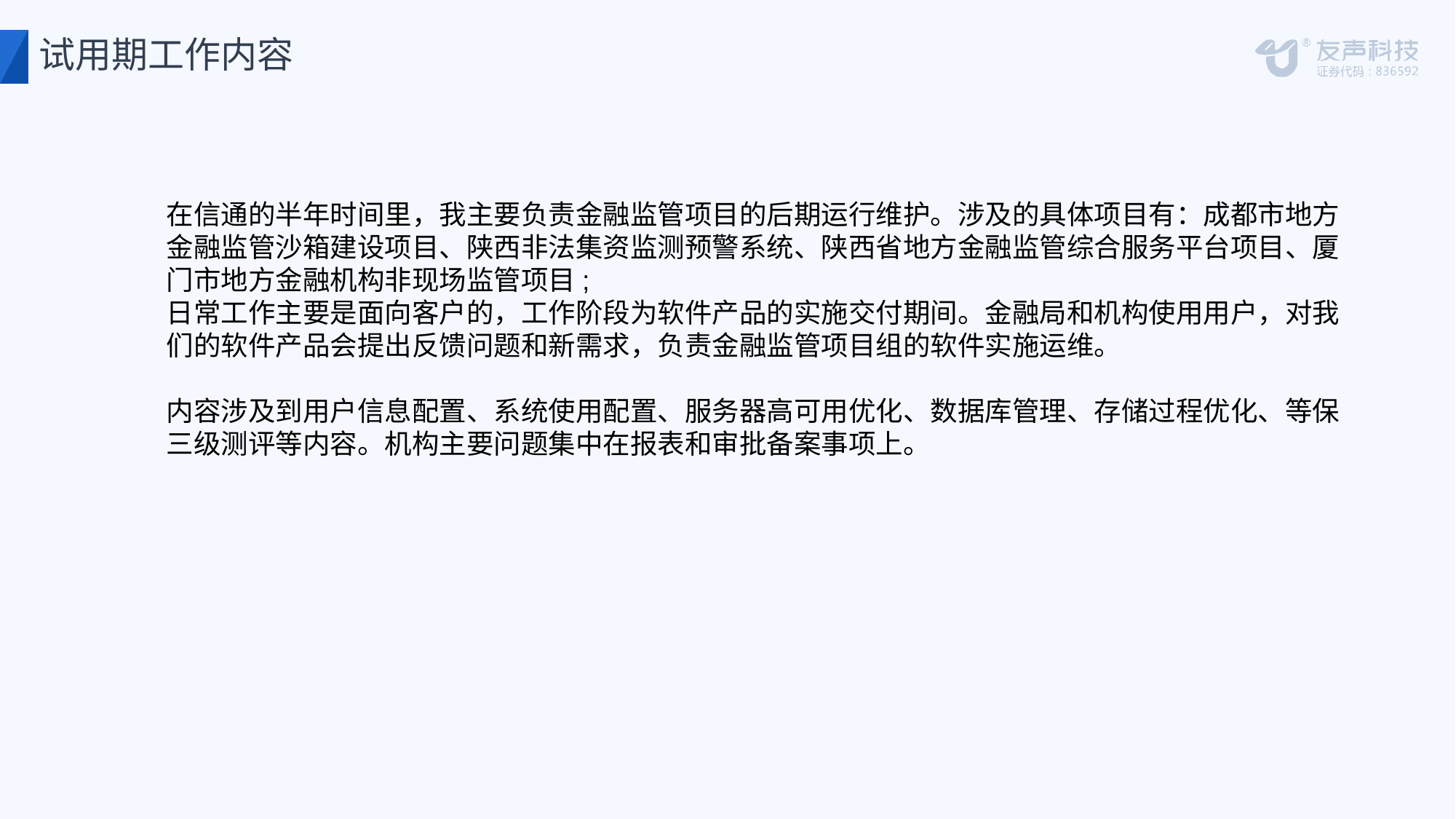

试用期工作内容
在信通的半年时间里，我主要负责金融监管项目的后期运行维护。涉及的具体项目有：成都市地方金融监管沙箱建设项目、陕西非法集资监测预警系统、陕西省地方金融监管综合服务平台项目、厦门市地方金融机构非现场监管项目;
日常工作主要是面向客户的，工作阶段为软件产品的实施交付期间。金融局和机构使用用户，对我们的软件产品会提出反馈问题和新需求，负责金融监管项目组的软件实施运维。

内容涉及到用户信息配置、系统使用配置、服务器高可用优化、数据库管理、存储过程优化、等保三级测评等内容。机构主要问题集中在报表和审批备案事项上。